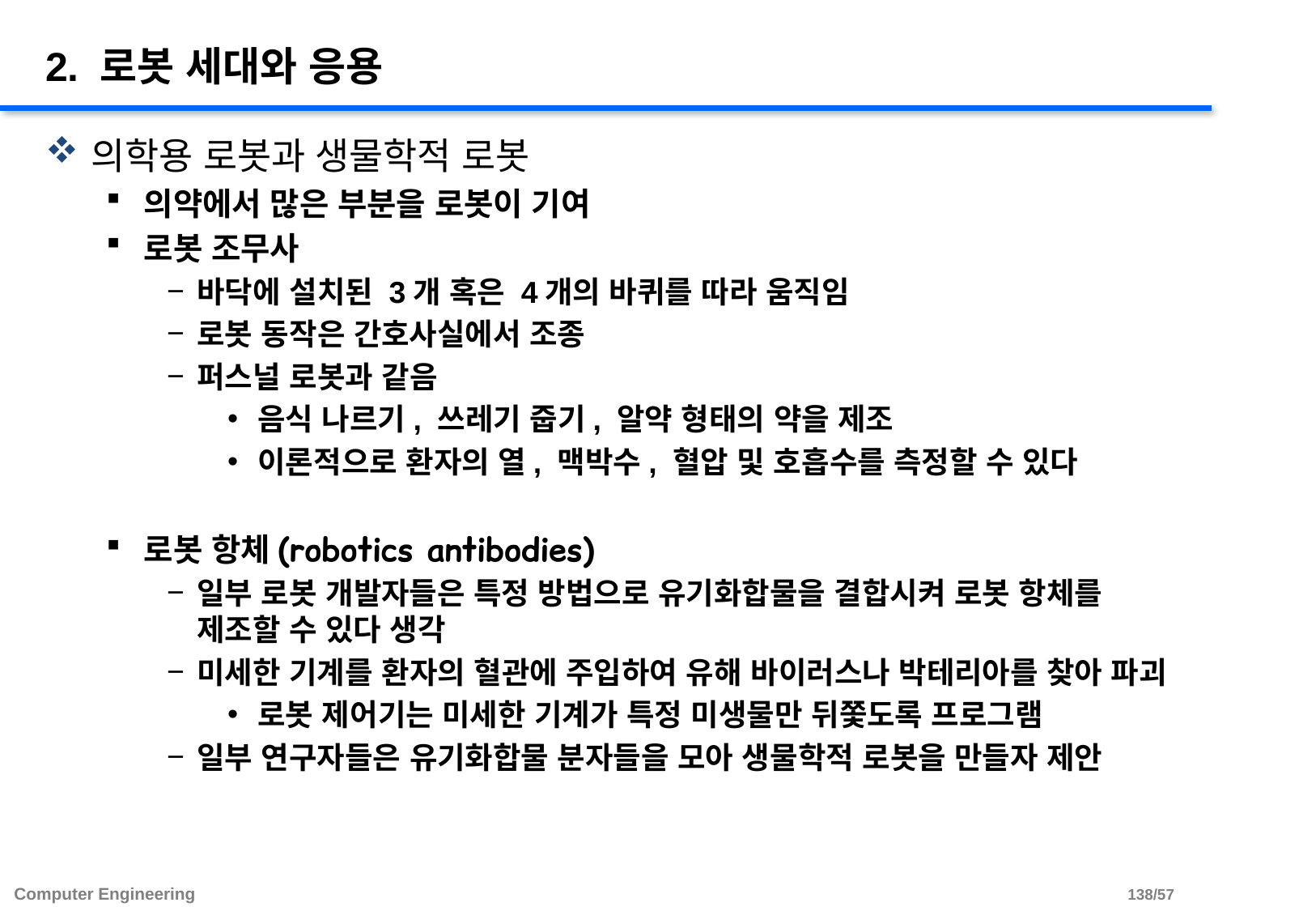

# 2. 로봇 세대와 응용
의학용 로봇과 생물학적 로봇
의약에서 많은 부분을 로봇이 기여
로봇 조무사
바닥에 설치된 3개 혹은 4개의 바퀴를 따라 움직임
로봇 동작은 간호사실에서 조종
퍼스널 로봇과 같음
음식 나르기, 쓰레기 줍기, 알약 형태의 약을 제조
이론적으로 환자의 열, 맥박수, 혈압 및 호흡수를 측정할 수 있다

로봇 항체(robotics antibodies)
일부 로봇 개발자들은 특정 방법으로 유기화합물을 결합시켜 로봇 항체를 제조할 수 있다 생각
미세한 기계를 환자의 혈관에 주입하여 유해 바이러스나 박테리아를 찾아 파괴
로봇 제어기는 미세한 기계가 특정 미생물만 뒤쫓도록 프로그램
일부 연구자들은 유기화합물 분자들을 모아 생물학적 로봇을 만들자 제안